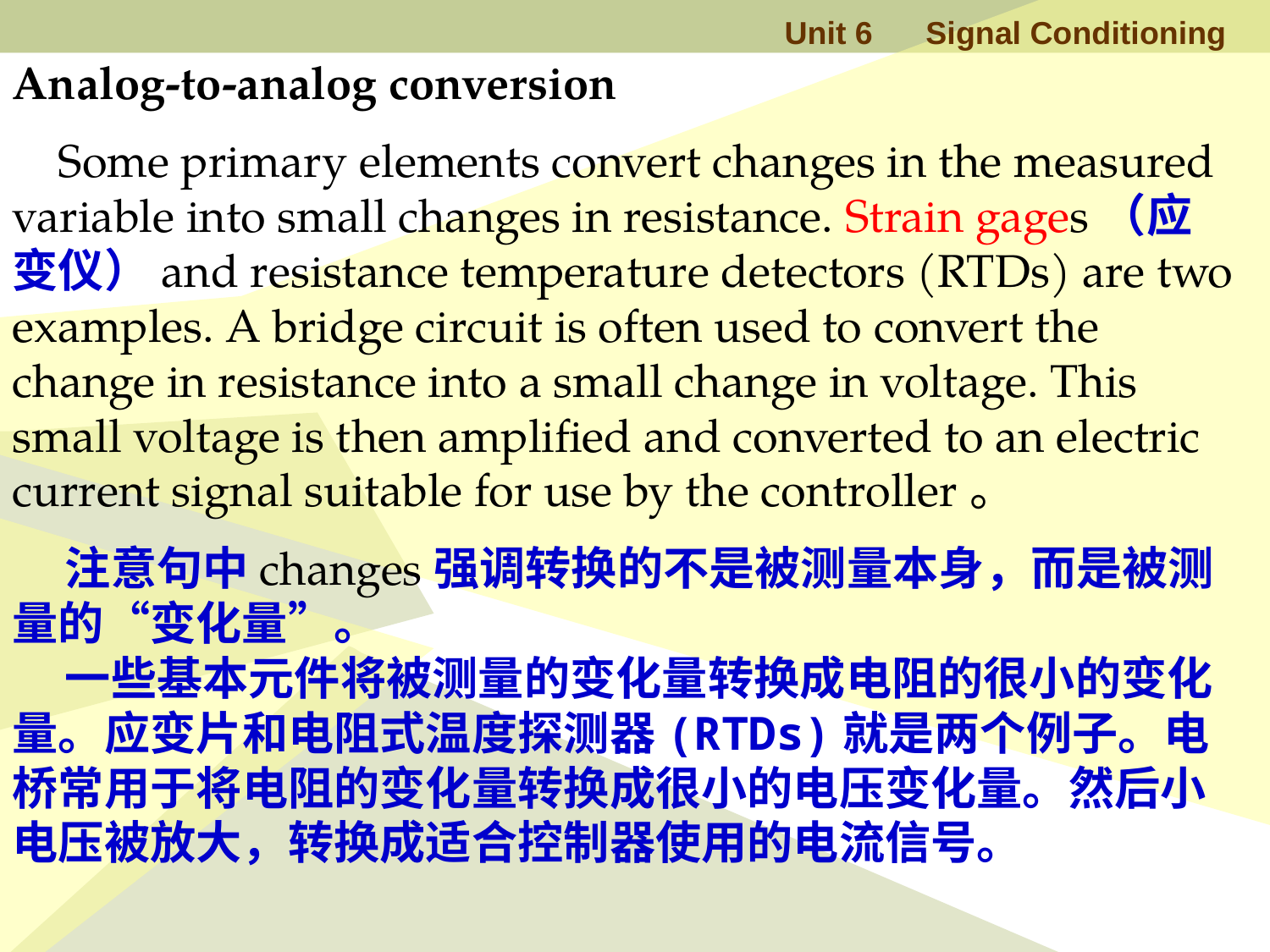

Analog-to-analog conversion
    Some primary elements convert changes in the measured variable into small changes in resistance. Strain gages（应变仪）and resistance temperature detectors (RTDs) are two examples. A bridge circuit is often used to convert the change in resistance into a small change in voltage. This small voltage is then amplified and converted to an electric current signal suitable for use by the controller。
    注意句中changes强调转换的不是被测量本身，而是被测量的“变化量”。
    一些基本元件将被测量的变化量转换成电阻的很小的变化量。应变片和电阻式温度探测器(RTDs)就是两个例子。电桥常用于将电阻的变化量转换成很小的电压变化量。然后小电压被放大，转换成适合控制器使用的电流信号。